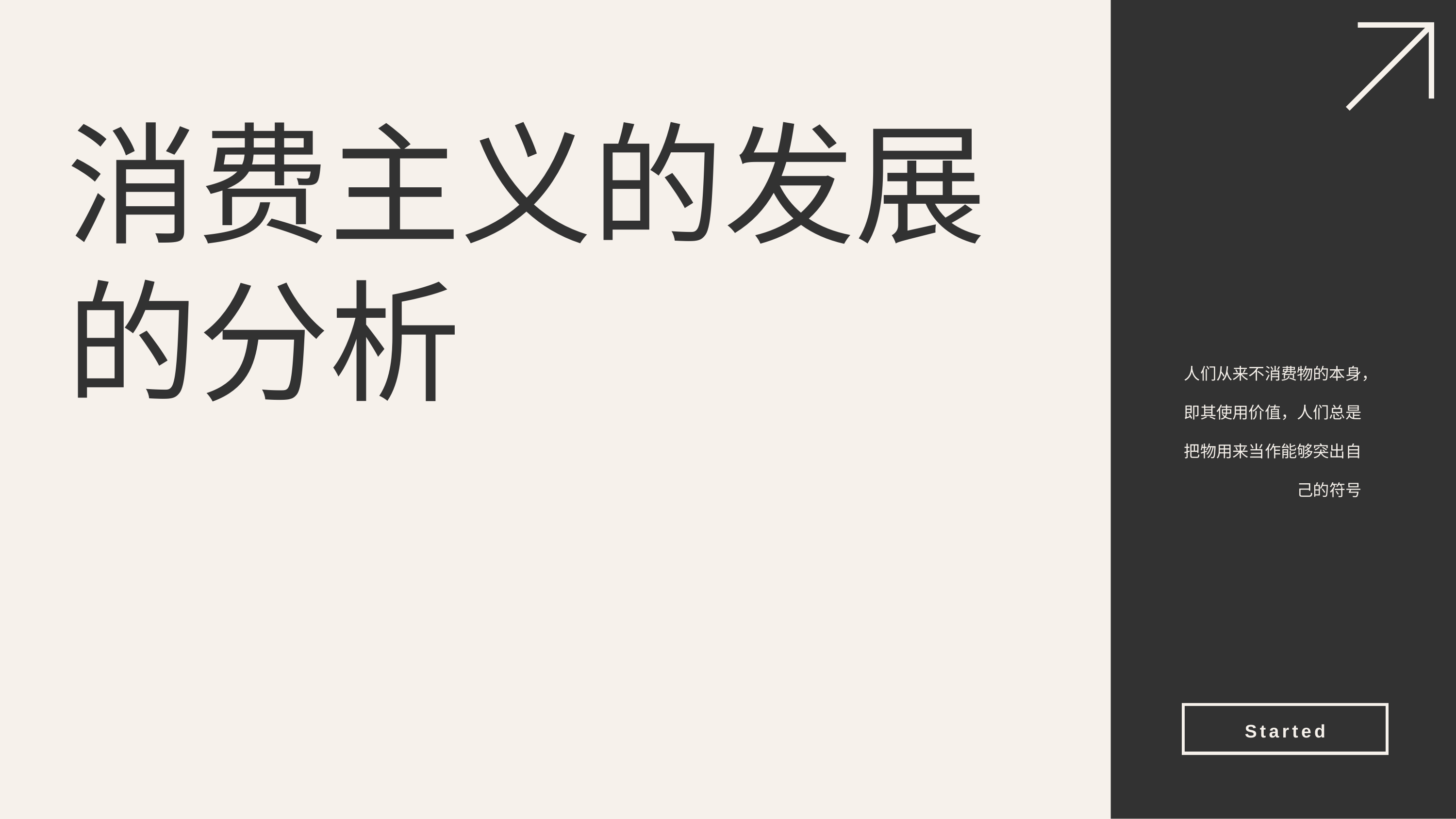

消费主义的发展的分析
人们从来不消费物的本身，即其使用价值，人们总是把物用来当作能够突出自己的符号
Started